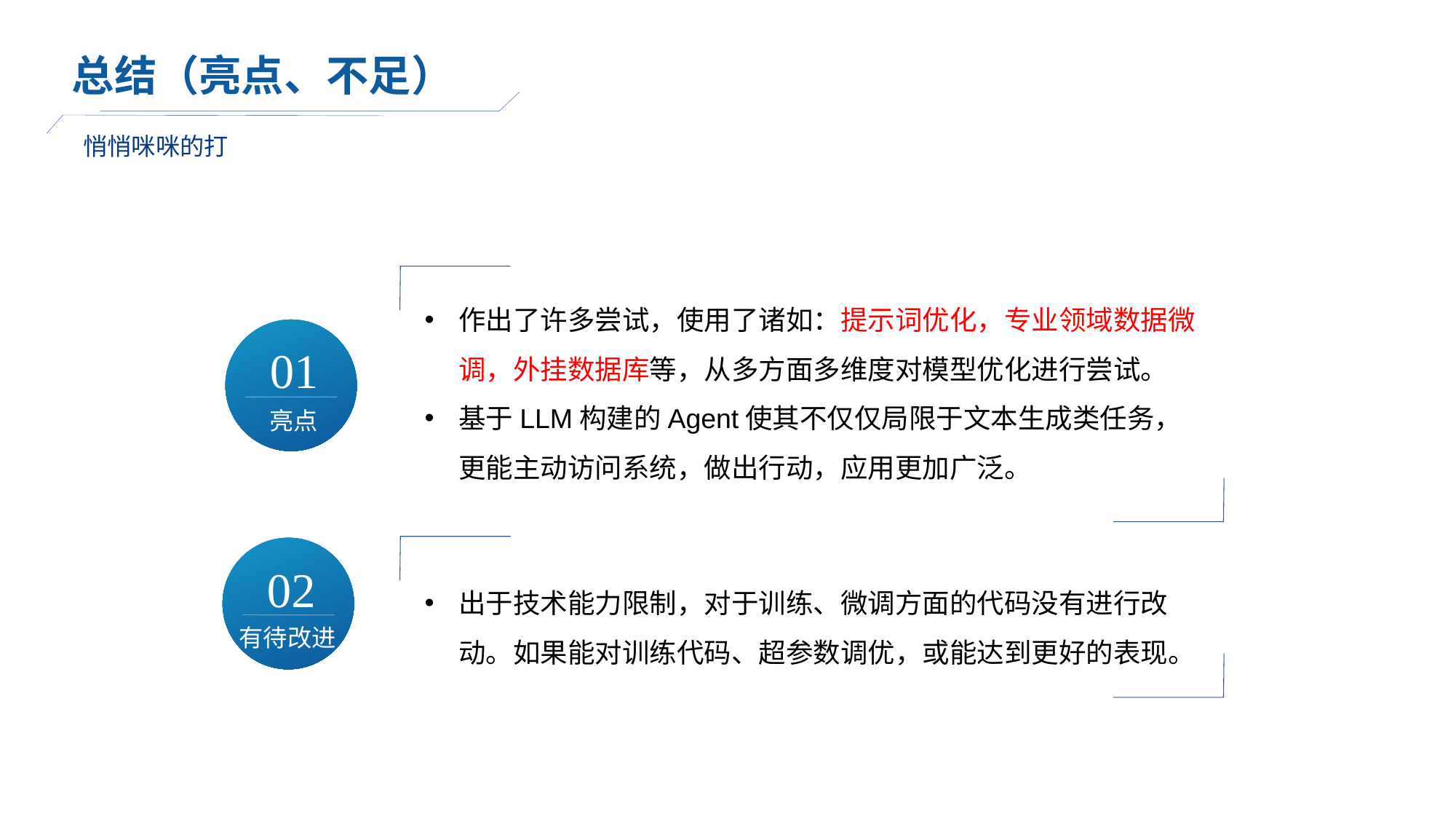

总结（亮点、不足）

悄悄咪咪的打

作出了许多尝试，使用了诸如：提示词优化，专业领域数据微调，外挂数据库等，从多方面多维度对模型优化进行尝试。
基于LLM构建的Agent使其不仅仅局限于文本生成类任务，更能主动访问系统，做出行动，应用更加广泛。

01
亮点

02
有待改进
出于技术能力限制，对于训练、微调方面的代码没有进行改动。如果能对训练代码、超参数调优，或能达到更好的表现。